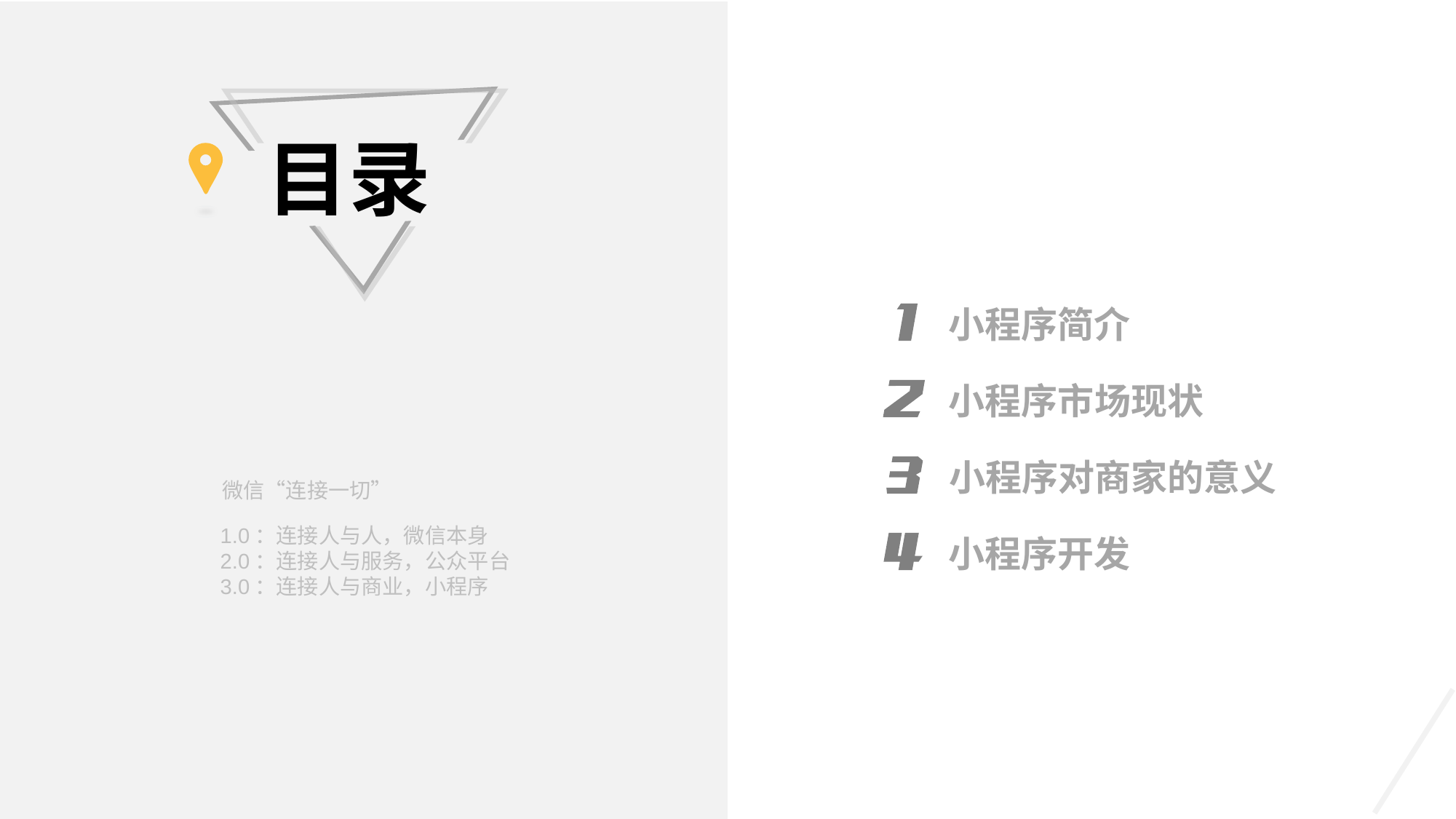

目录

小程序简介

小程序市场现状
小程序对商家的意义

微信“连接一切”
1.0：连接人与人，微信本身
2.0：连接人与服务，公众平台
3.0：连接人与商业，小程序
小程序开发